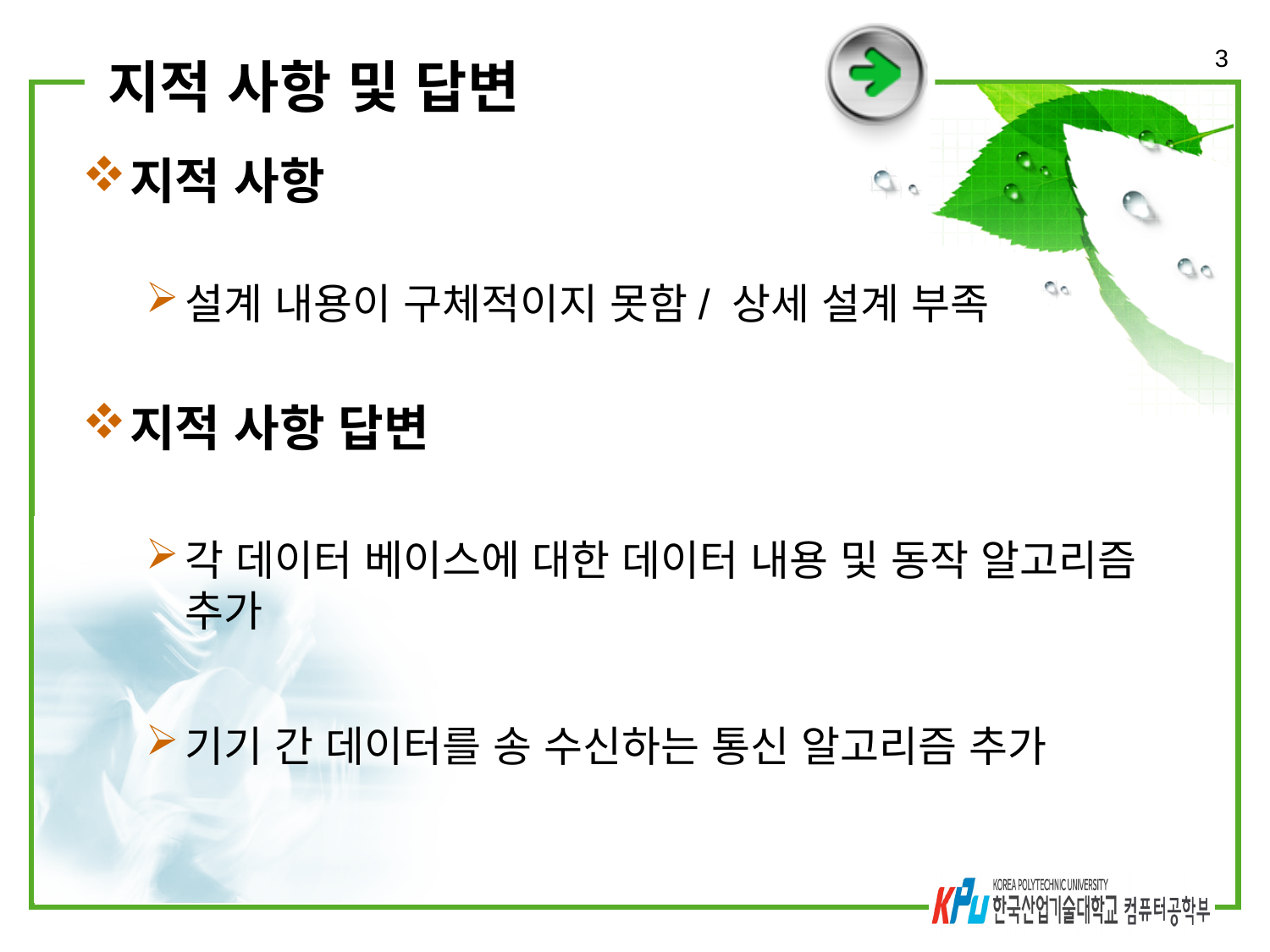

3
# 지적 사항 및 답변
지적 사항

설계 내용이 구체적이지 못함/ 상세 설계 부족

지적 사항 답변

각 데이터 베이스에 대한 데이터 내용 및 동작 알고리즘 추가

기기 간 데이터를 송 수신하는 통신 알고리즘 추가